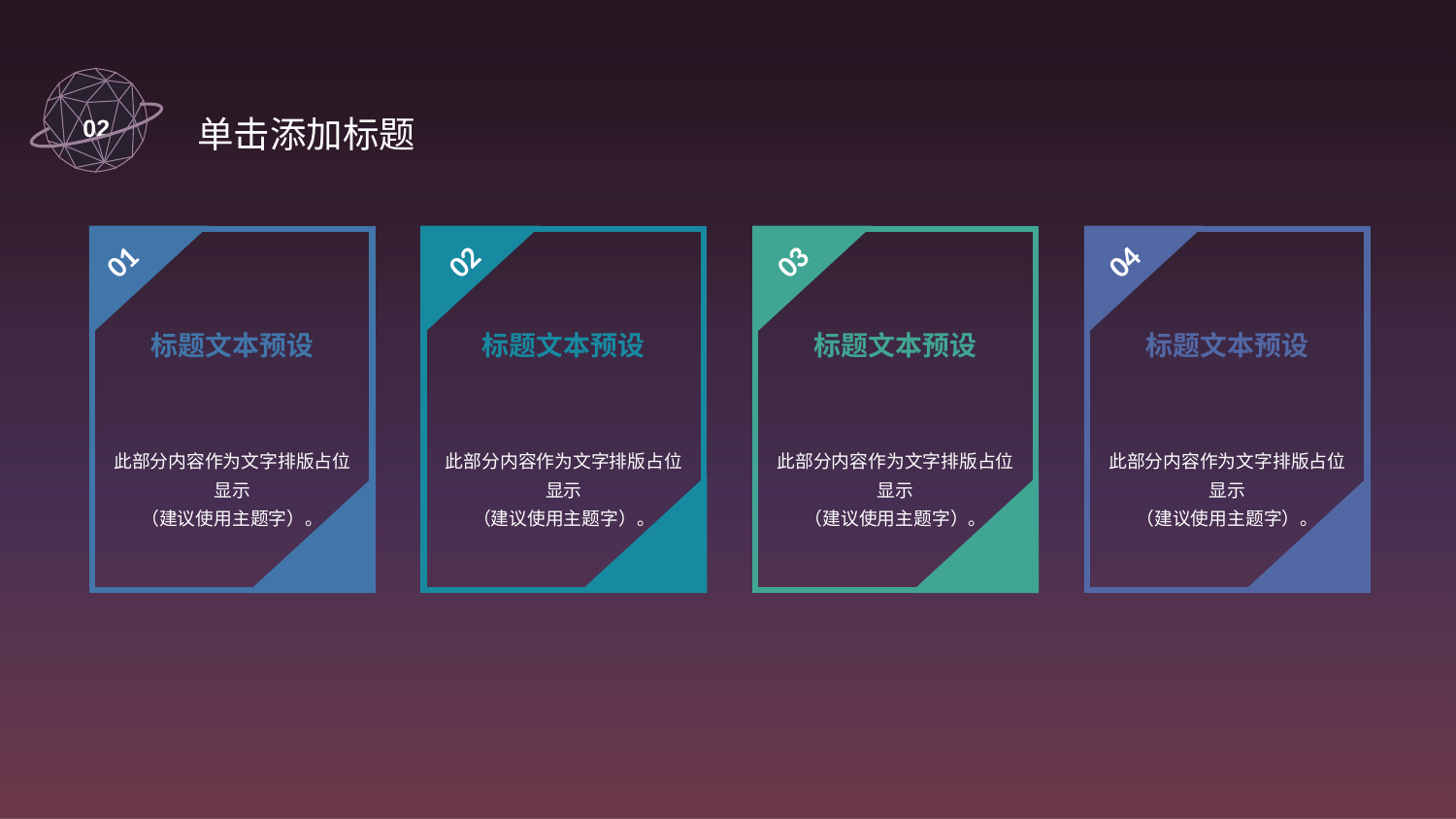

02

 单击添加标题

此部分内容作为文字排版占位显示
（建议使用主题字）。
此部分内容作为文字排版占位显示
（建议使用主题字）。
此部分内容作为文字排版占位显示
（建议使用主题字）。
此部分内容作为文字排版占位显示
（建议使用主题字）。
03
04
01
02
标题文本预设
标题文本预设
标题文本预设
标题文本预设